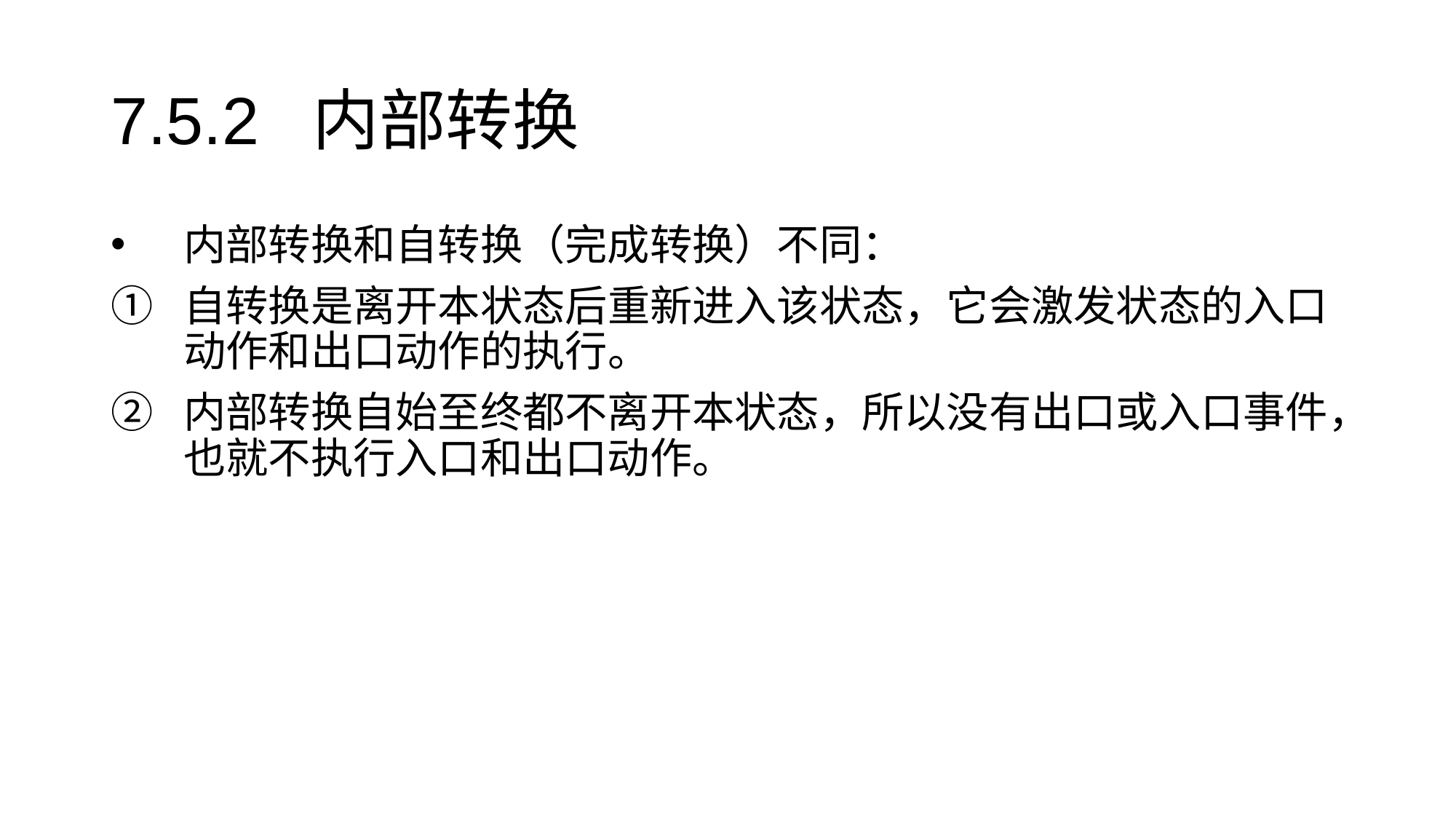

# 7.5.2  内部转换
内部转换和自转换（完成转换）不同：
自转换是离开本状态后重新进入该状态，它会激发状态的入口动作和出口动作的执行。
内部转换自始至终都不离开本状态，所以没有出口或入口事件，也就不执行入口和出口动作。